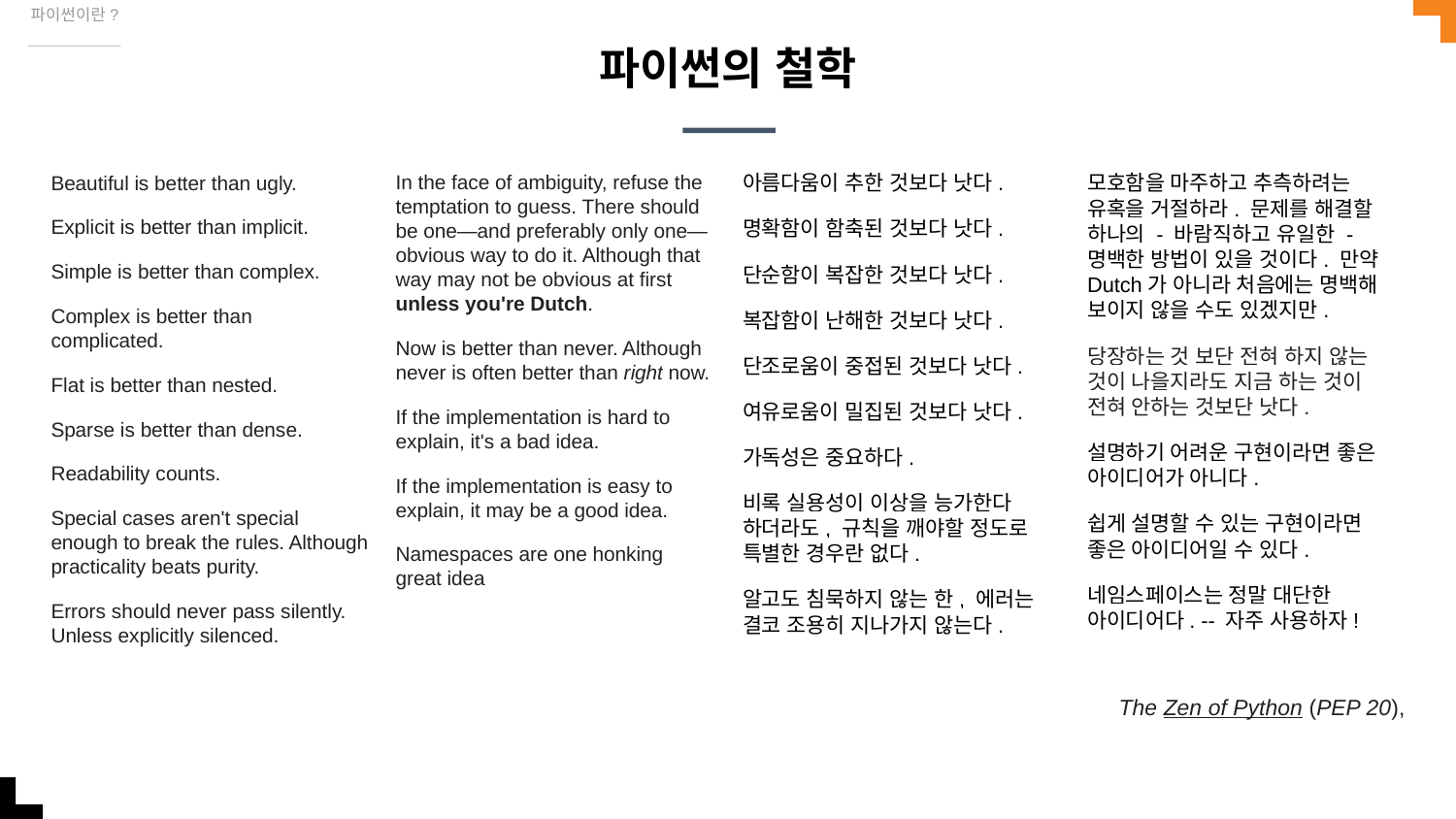

파이썬이란?
파이썬의 철학
Beautiful is better than ugly.
Explicit is better than implicit.
Simple is better than complex.
Complex is better than complicated.
Flat is better than nested.
Sparse is better than dense.
Readability counts.
Special cases aren't special enough to break the rules. Although practicality beats purity.
Errors should never pass silently. Unless explicitly silenced.

In the face of ambiguity, refuse the temptation to guess. There should be one—and preferably only one—obvious way to do it. Although that way may not be obvious at first unless you're Dutch.
Now is better than never. Although never is often better than right now.
If the implementation is hard to explain, it's a bad idea.
If the implementation is easy to explain, it may be a good idea.
Namespaces are one honking great idea

아름다움이 추한 것보다 낫다.
명확함이 함축된 것보다 낫다.
단순함이 복잡한 것보다 낫다.
복잡함이 난해한 것보다 낫다.
단조로움이 중접된 것보다 낫다.
여유로움이 밀집된 것보다 낫다.
가독성은 중요하다.
비록 실용성이 이상을 능가한다 하더라도, 규칙을 깨야할 정도로 특별한 경우란 없다.
알고도 침묵하지 않는 한, 에러는 결코 조용히 지나가지 않는다.

모호함을 마주하고 추측하려는 유혹을 거절하라. 문제를 해결할 하나의 - 바람직하고 유일한 - 명백한 방법이 있을 것이다. 만약 Dutch가 아니라 처음에는 명백해 보이지 않을 수도 있겠지만.
당장하는 것 보단 전혀 하지 않는 것이 나을지라도 지금 하는 것이 전혀 안하는 것보단 낫다.
설명하기 어려운 구현이라면 좋은 아이디어가 아니다.
쉽게 설명할 수 있는 구현이라면 좋은 아이디어일 수 있다.
네임스페이스는 정말 대단한 아이디어다. -- 자주 사용하자!

The Zen of Python (PEP 20),